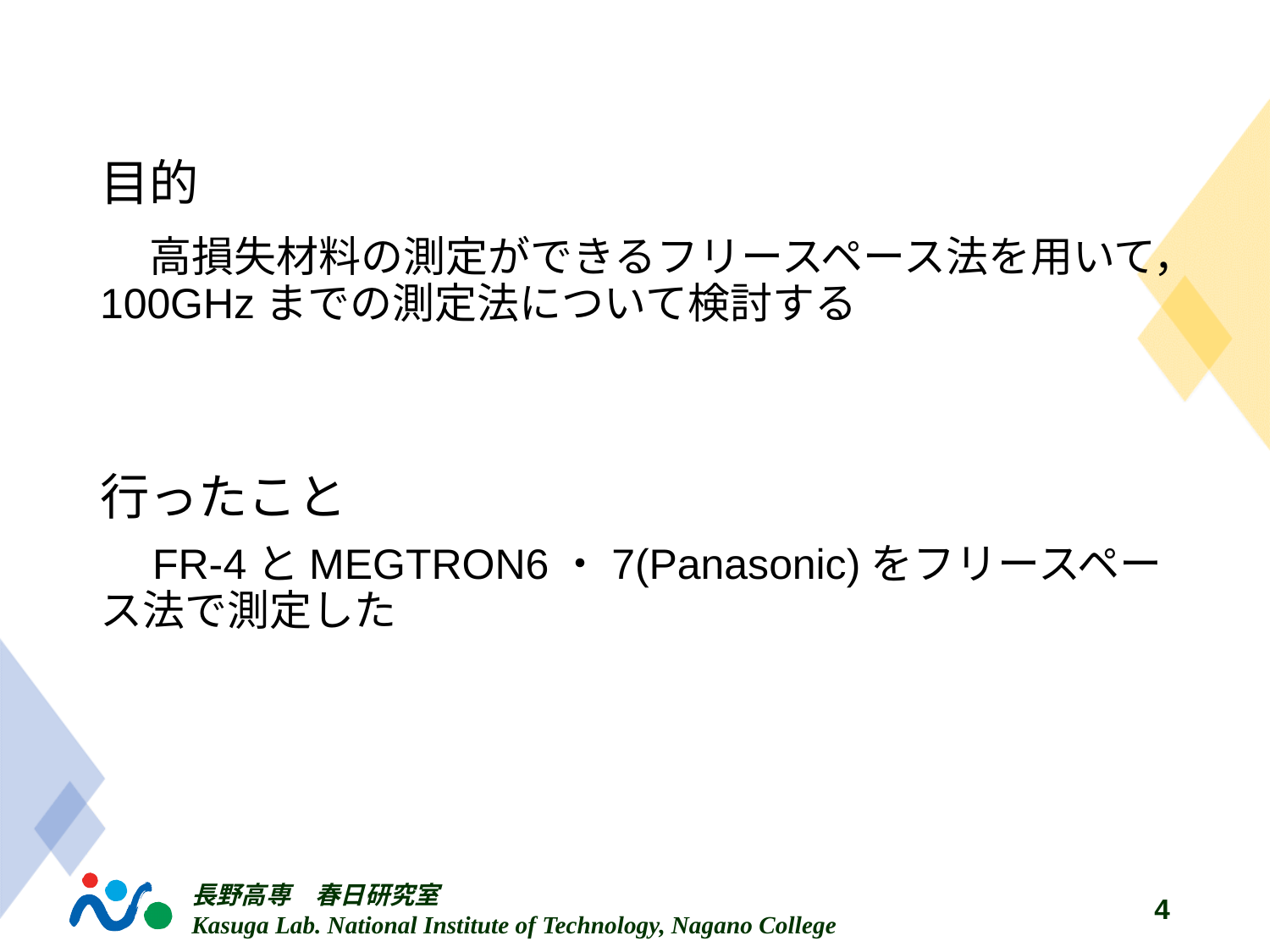

#
目的
　高損失材料の測定ができるフリースペース法を用いて，100GHzまでの測定法について検討する

行ったこと
　FR-4とMEGTRON6・7(Panasonic)をフリースペース法で測定した

4